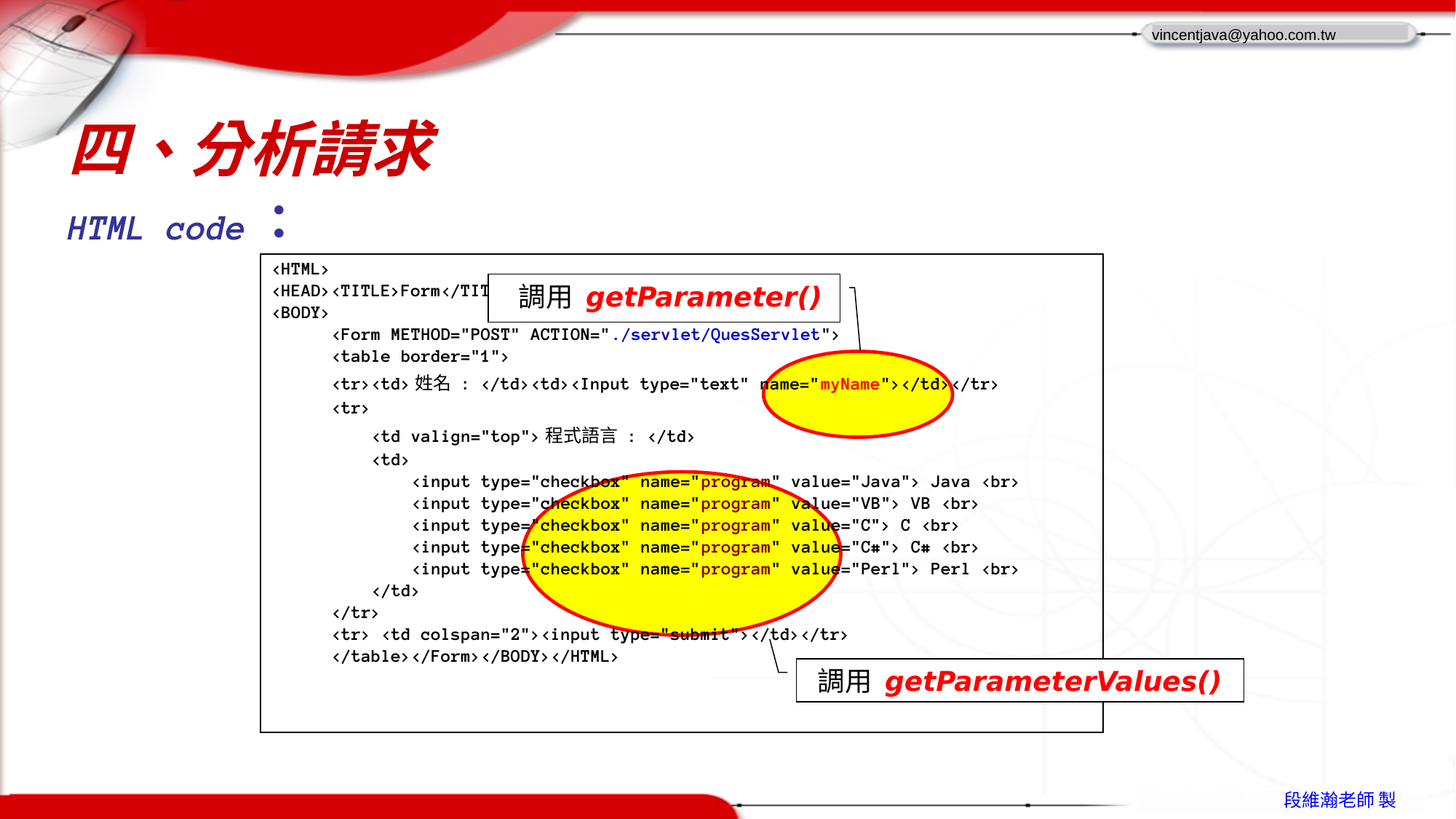

# 四、分析請求
HTML code：
| <HTML> <HEAD><TITLE>Form</TITLE></HEAD> <BODY> <Form METHOD="POST" ACTION="./servlet/QuesServlet"> <table border="1"> <tr><td>姓名 : </td><td><Input type="text" name="myName"></td></tr> <tr> <td valign="top">程式語言 : </td> <td> <input type="checkbox" name="program" value="Java"> Java <br> <input type="checkbox" name="program" value="VB"> VB <br> <input type="checkbox" name="program" value="C"> C <br> <input type="checkbox" name="program" value="C#"> C# <br> <input type="checkbox" name="program" value="Perl"> Perl <br> </td> </tr> <tr> <td colspan="2"><input type="submit"></td></tr> </table></Form></BODY></HTML> |
| --- |
 調用 getParameter()

調用 getParameterValues()